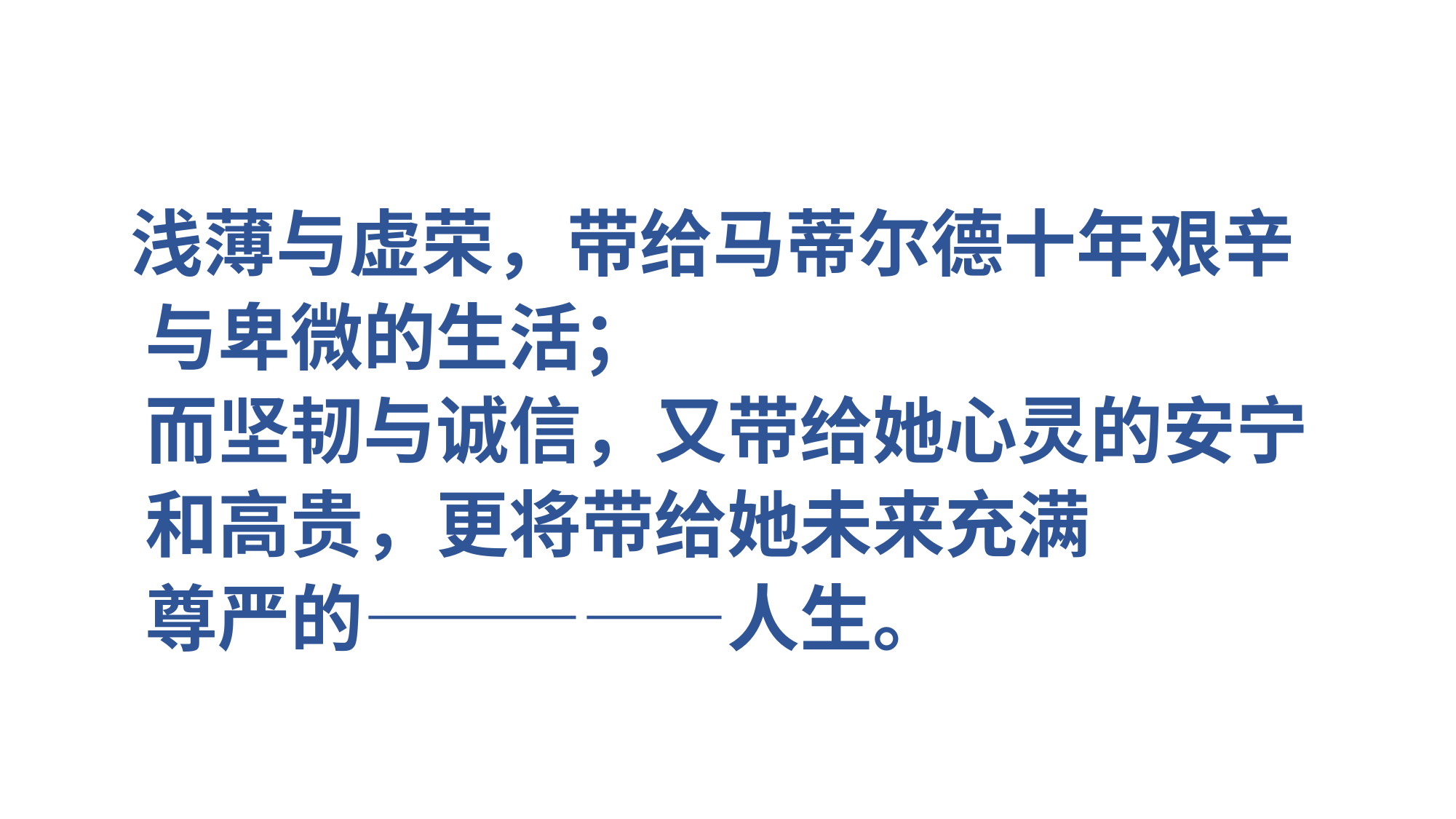

#
 浅薄与虚荣，带给马蒂尔德十年艰辛
 与卑微的生活；
 而坚韧与诚信，又带给她心灵的安宁
 和高贵，更将带给她未来充满
 尊严的—————人生。